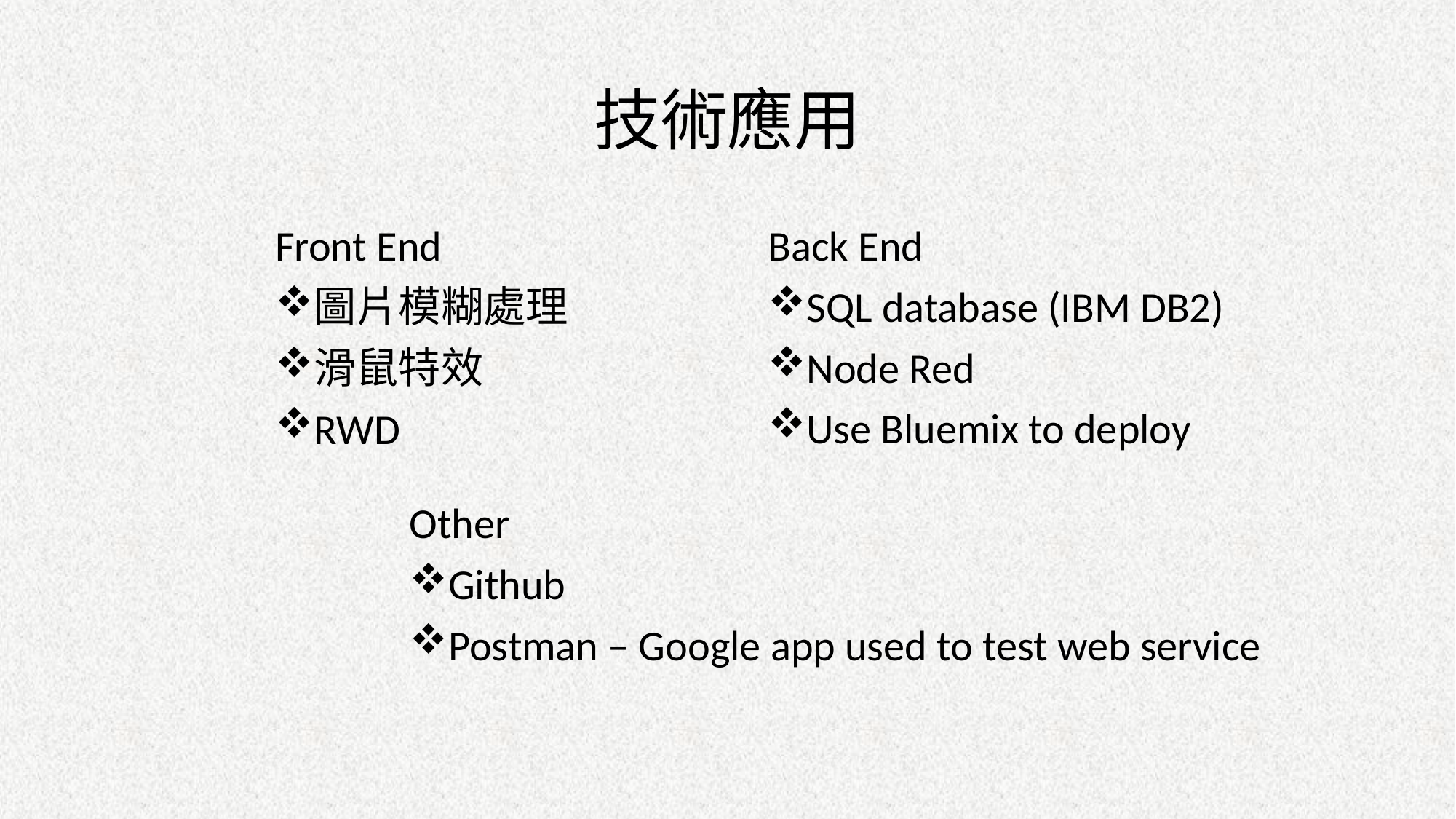

# 技術應用
Front End
圖片模糊處理
滑鼠特效
RWD
Back End
SQL database (IBM DB2)
Node Red
Use Bluemix to deploy
Other
Github
Postman – Google app used to test web service